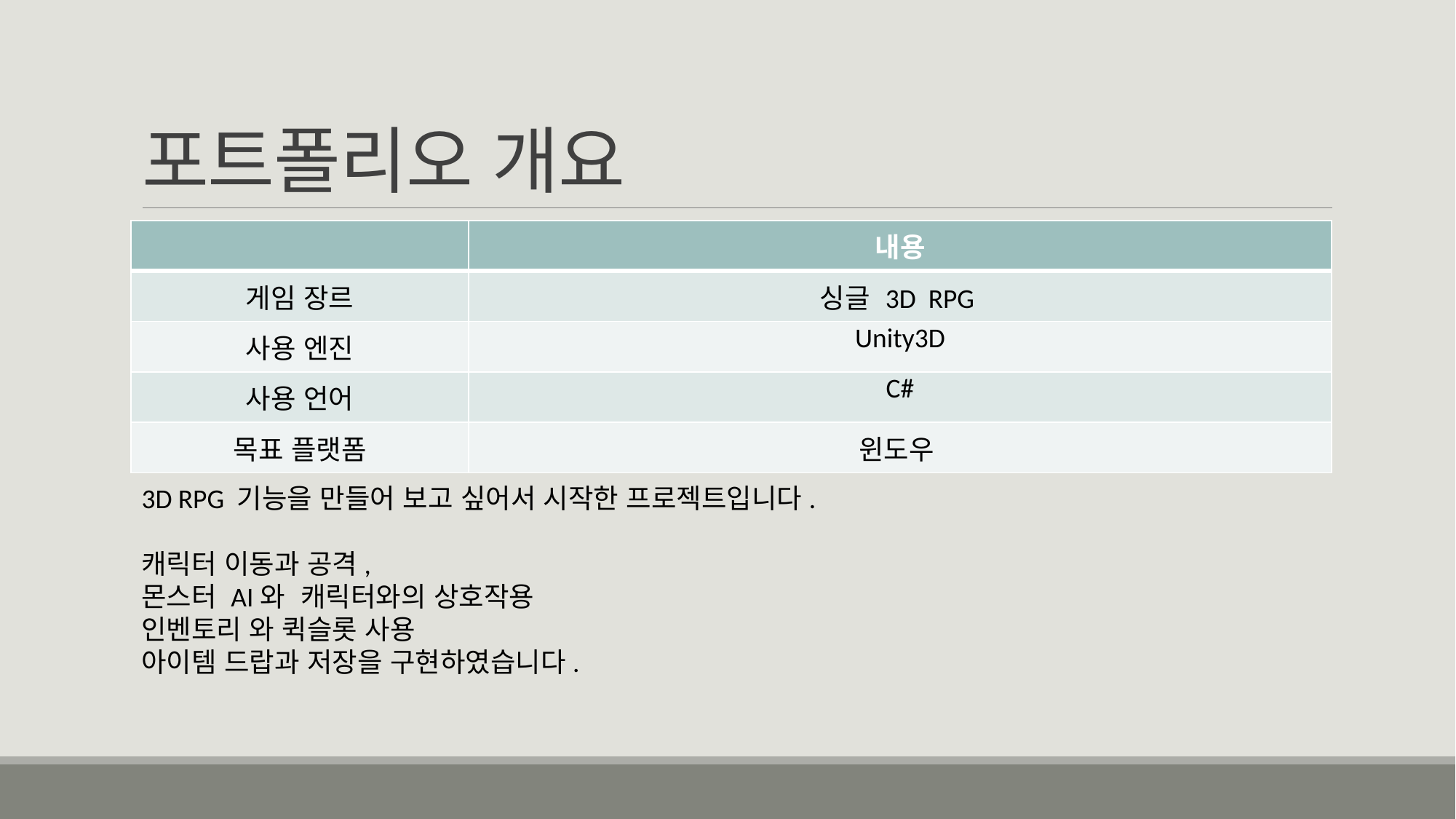

# 포트폴리오 개요
|  | 내용 |
| --- | --- |
| 게임 장르 | 싱글 3D RPG |
| 사용 엔진 | Unity3D |
| 사용 언어 | C# |
| 목표 플랫폼 | 윈도우 |
3D RPG 기능을 만들어 보고 싶어서 시작한 프로젝트입니다.

캐릭터 이동과 공격,
몬스터 AI와  캐릭터와의 상호작용
인벤토리 와 퀵슬롯 사용
아이템 드랍과 저장을 구현하였습니다.